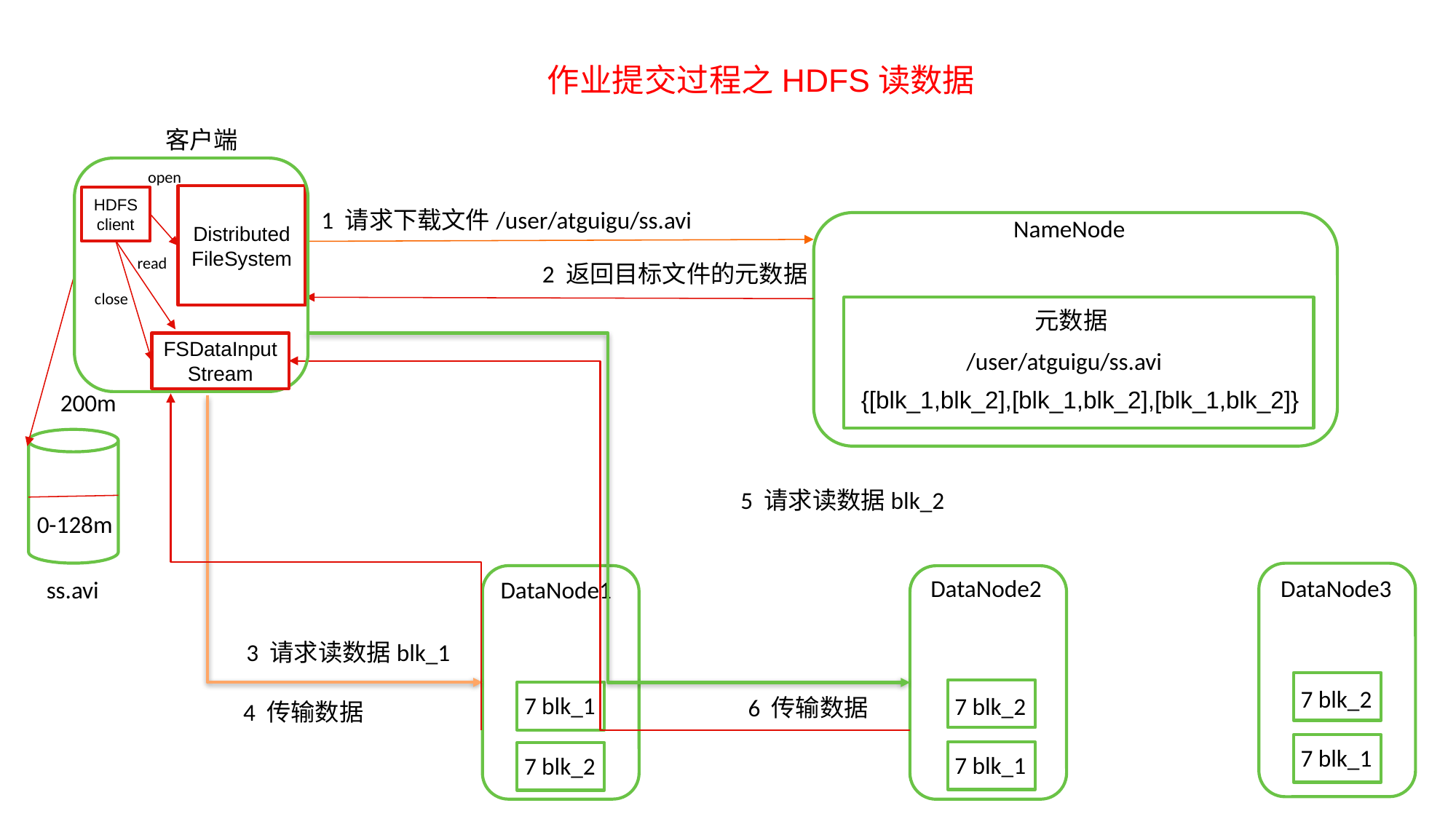

作业提交过程之HDFS读数据
客户端

open
Distributed FileSystem
HDFS
client
1 请求下载文件/user/atguigu/ss.avi

NameNode
read
2 返回目标文件的元数据
close

元数据
FSDataInputStream
/user/atguigu/ss.avi
{[blk_1,blk_2],[blk_1,blk_2],[blk_1,blk_2]}
200m

5 请求读数据blk_2
0-128m

DataNode2
DataNode3
DataNode1
ss.avi
3 请求读数据blk_1

7 blk_2
7 blk_1
7 blk_2
6 传输数据
4 传输数据

7 blk_1
7 blk_1
7 blk_2